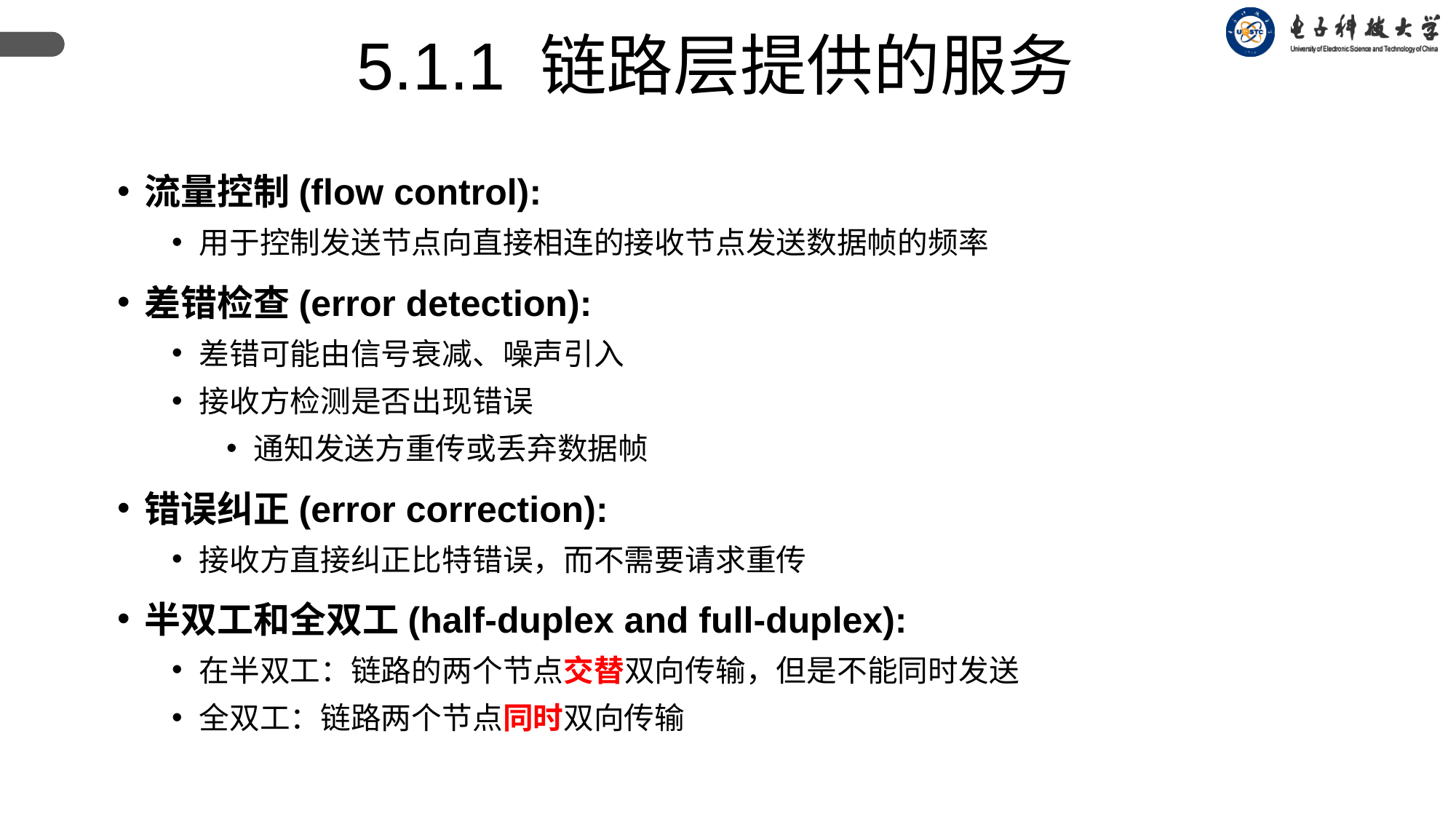

5.1.1 链路层提供的服务
流量控制(flow control):
用于控制发送节点向直接相连的接收节点发送数据帧的频率
差错检查(error detection):
差错可能由信号衰减、噪声引入
接收方检测是否出现错误
通知发送方重传或丢弃数据帧
错误纠正(error correction):
接收方直接纠正比特错误，而不需要请求重传
半双工和全双工(half-duplex and full-duplex):
在半双工：链路的两个节点交替双向传输，但是不能同时发送
全双工：链路两个节点同时双向传输